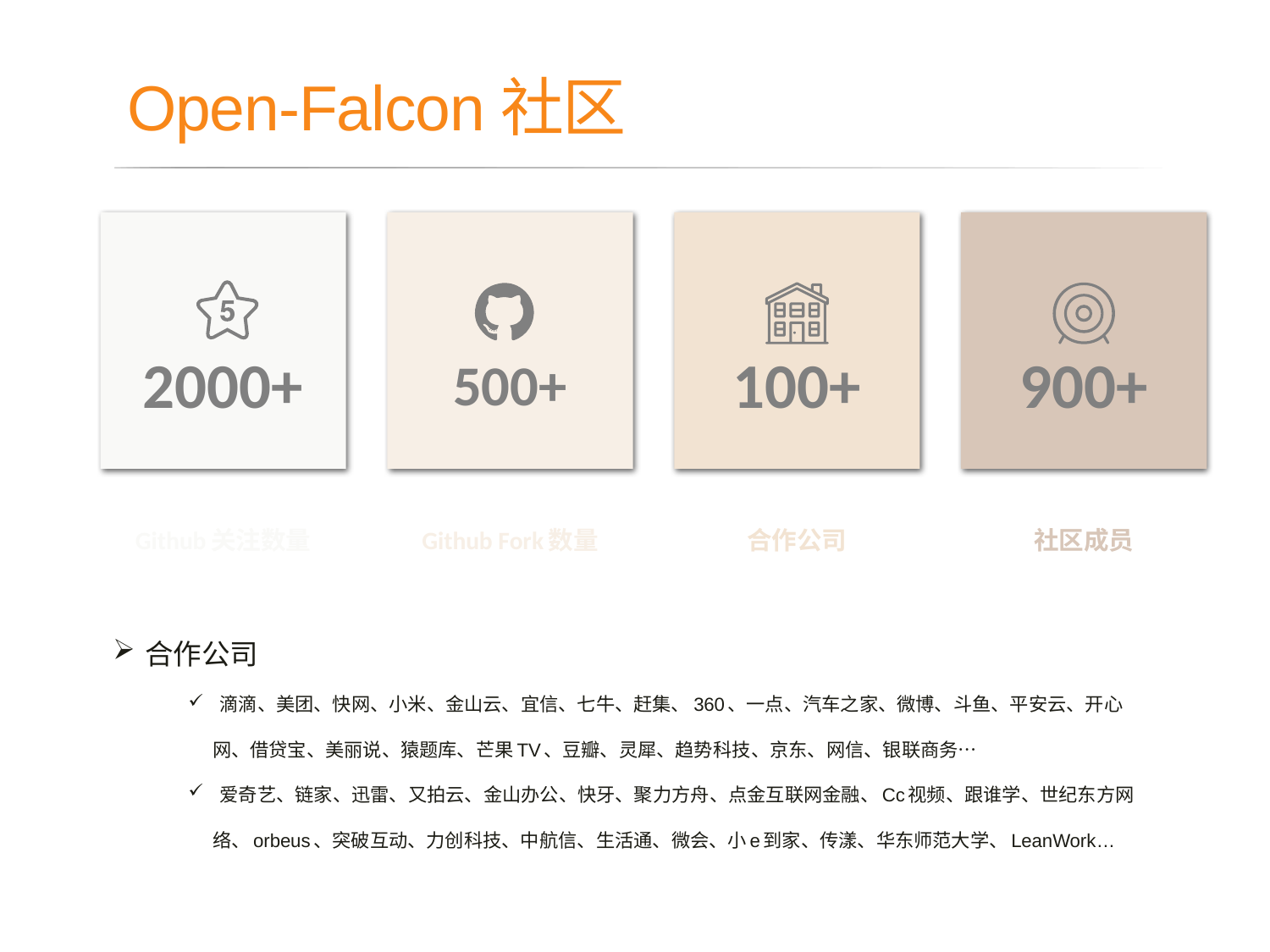

# Open-Falcon社区
2000+

500+
100+
900+

Github关注数量
Github Fork数量
合作公司
社区成员

  合作公司
 滴滴、美团、快网、小米、金山云、宜信、七牛、赶集、360、一点、汽车之家、微博、斗鱼、平安云、开心网、借贷宝、美丽说、猿题库、芒果TV、豆瓣、灵犀、趋势科技、京东、网信、银联商务…
 爱奇艺、链家、迅雷、又拍云、金山办公、快牙、聚力方舟、点金互联网金融、Cc视频、跟谁学、世纪东方网络、orbeus、突破互动、力创科技、中航信、生活通、微会、小e到家、传漾、华东师范大学、LeanWork…